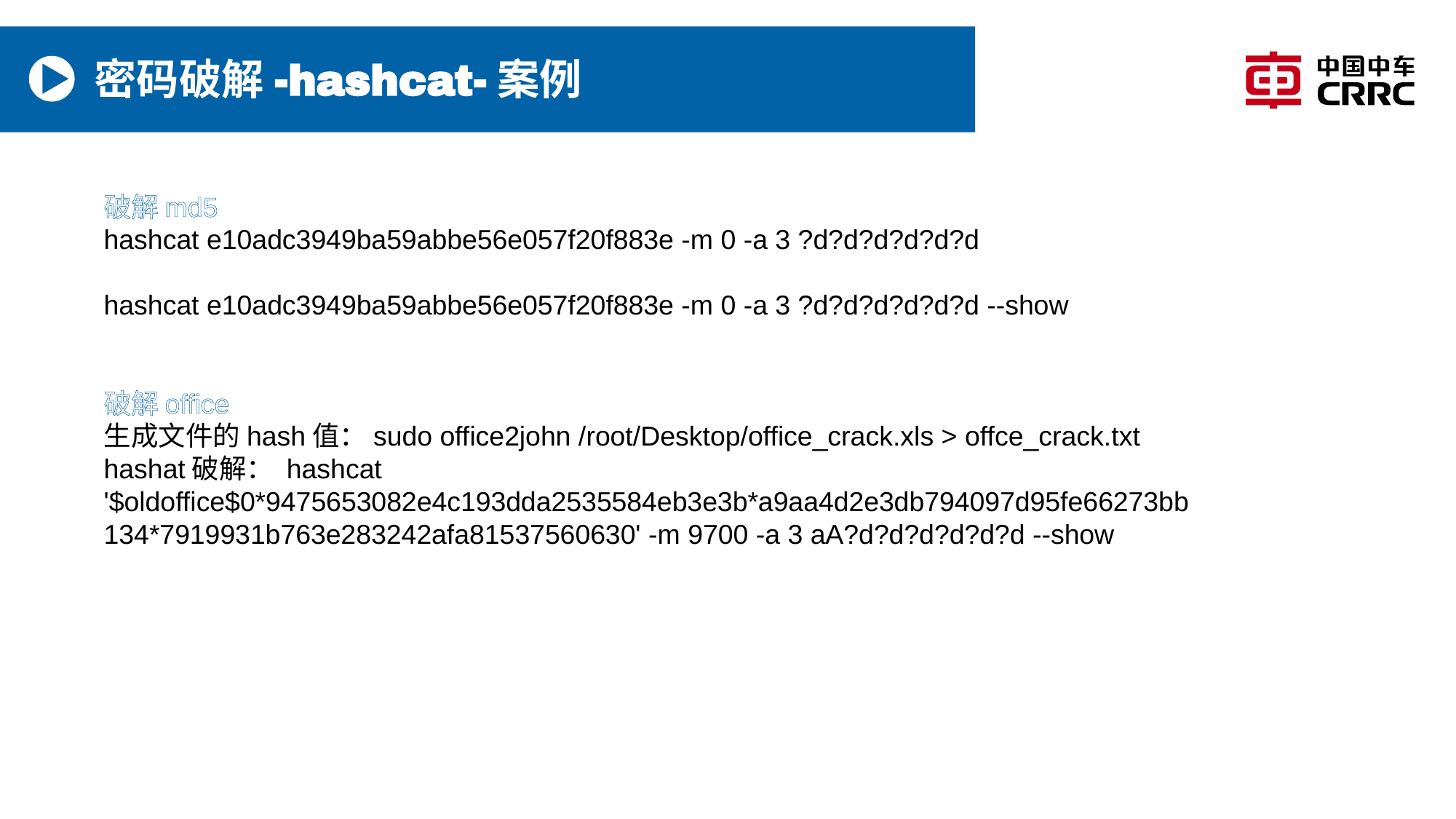

# 密码破解-hashcat-案例
破解md5
hashcat e10adc3949ba59abbe56e057f20f883e -m 0 -a 3 ?d?d?d?d?d?d

hashcat e10adc3949ba59abbe56e057f20f883e -m 0 -a 3 ?d?d?d?d?d?d --show

破解office
生成文件的hash值：sudo office2john /root/Desktop/office_crack.xls > offce_crack.txt
hashat破解： hashcat '$oldoffice$0*9475653082e4c193dda2535584eb3e3b*a9aa4d2e3db794097d95fe66273bb134*7919931b763e283242afa81537560630' -m 9700 -a 3 aA?d?d?d?d?d?d --show
50